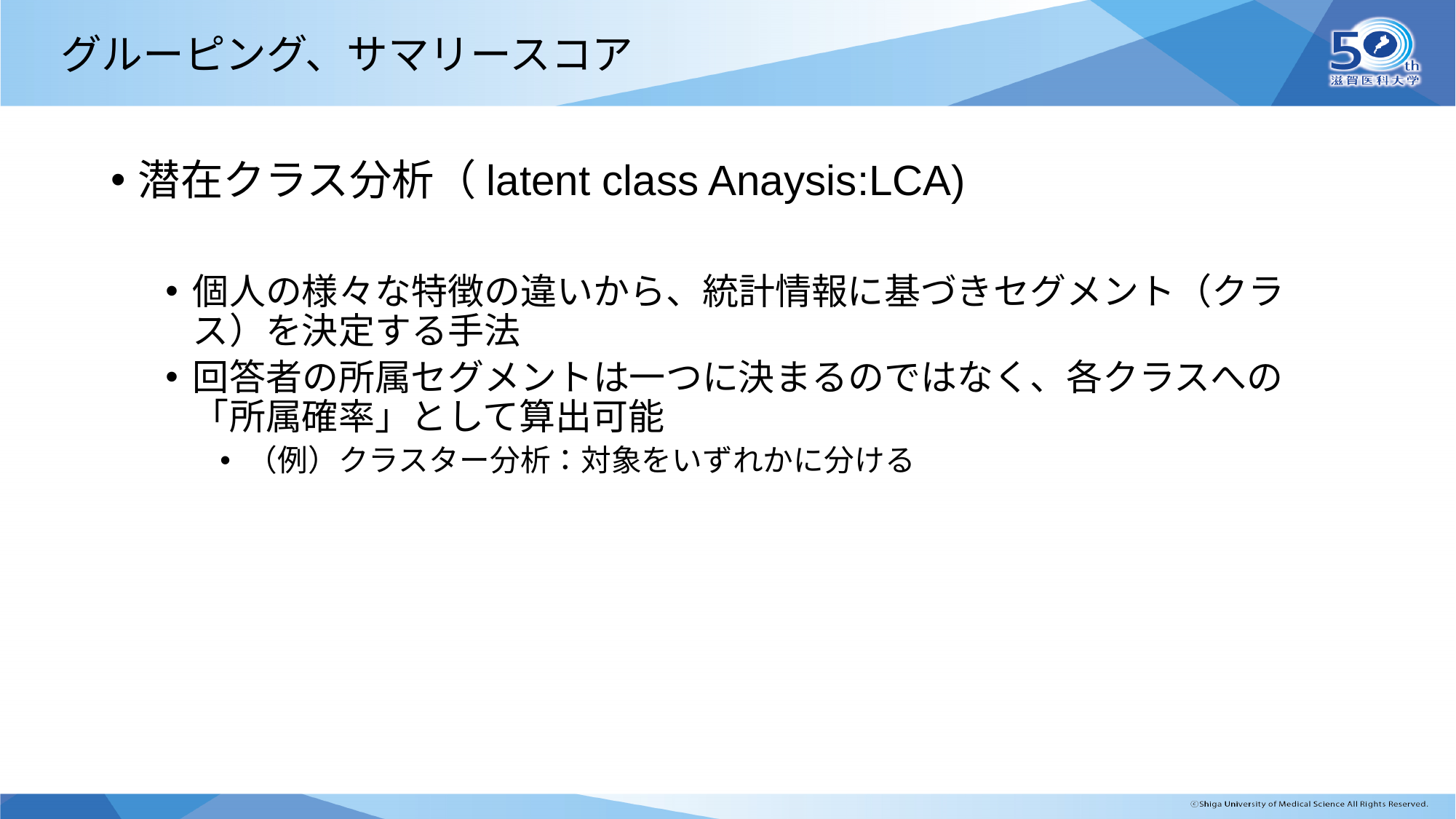

# グルーピング、サマリースコア
潜在クラス分析（latent class Anaysis:LCA)

個人の様々な特徴の違いから、統計情報に基づきセグメント（クラス）を決定する手法
回答者の所属セグメントは一つに決まるのではなく、各クラスへの「所属確率」として算出可能
（例）クラスター分析：対象をいずれかに分ける